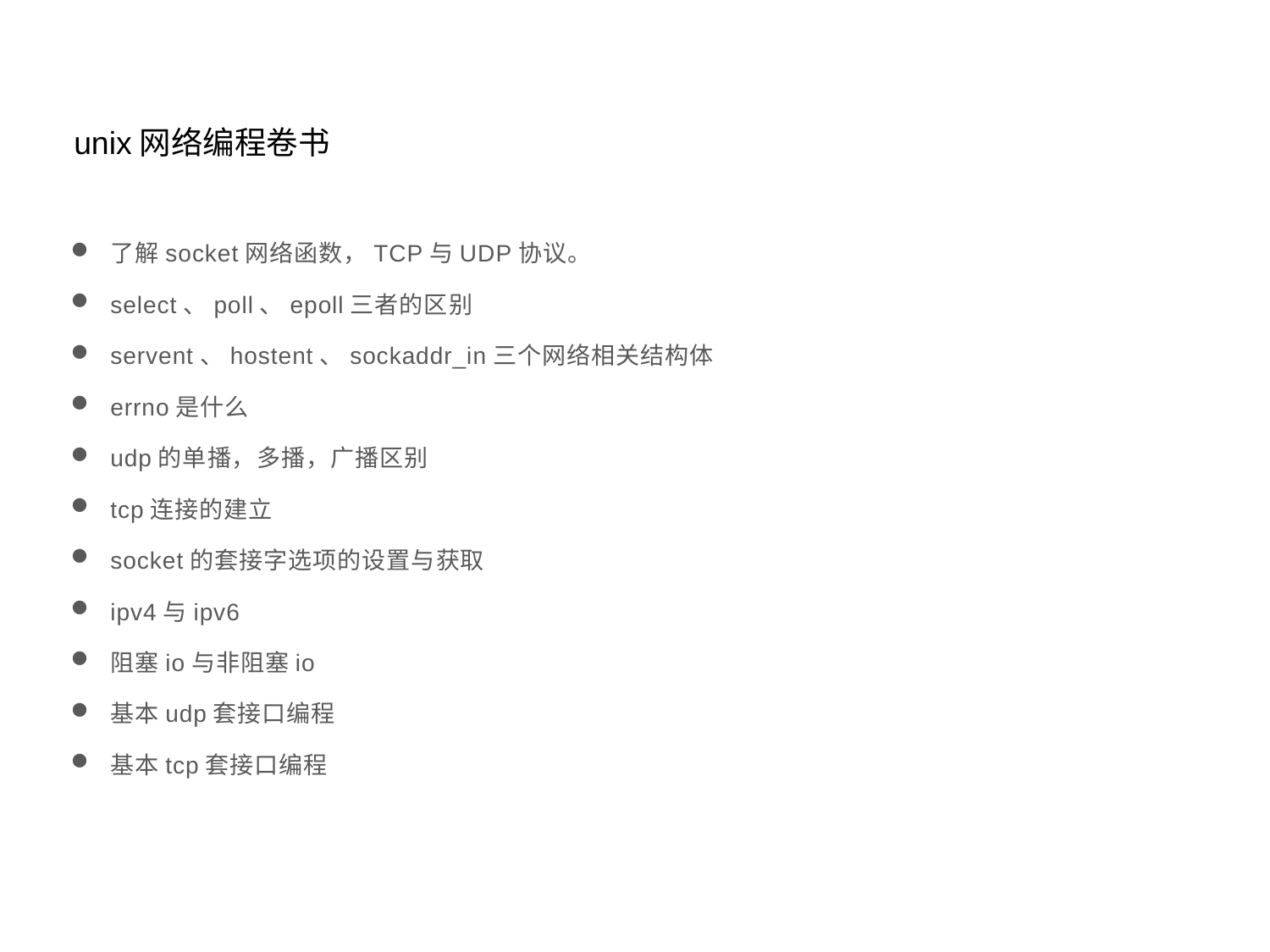

unix网络编程卷书
了解socket网络函数，TCP与UDP协议。
select、poll、epoll三者的区别
servent、hostent、sockaddr_in三个网络相关结构体
errno是什么
udp的单播，多播，广播区别
tcp连接的建立
socket的套接字选项的设置与获取
ipv4与ipv6
阻塞io与非阻塞io
基本udp套接口编程
基本tcp套接口编程